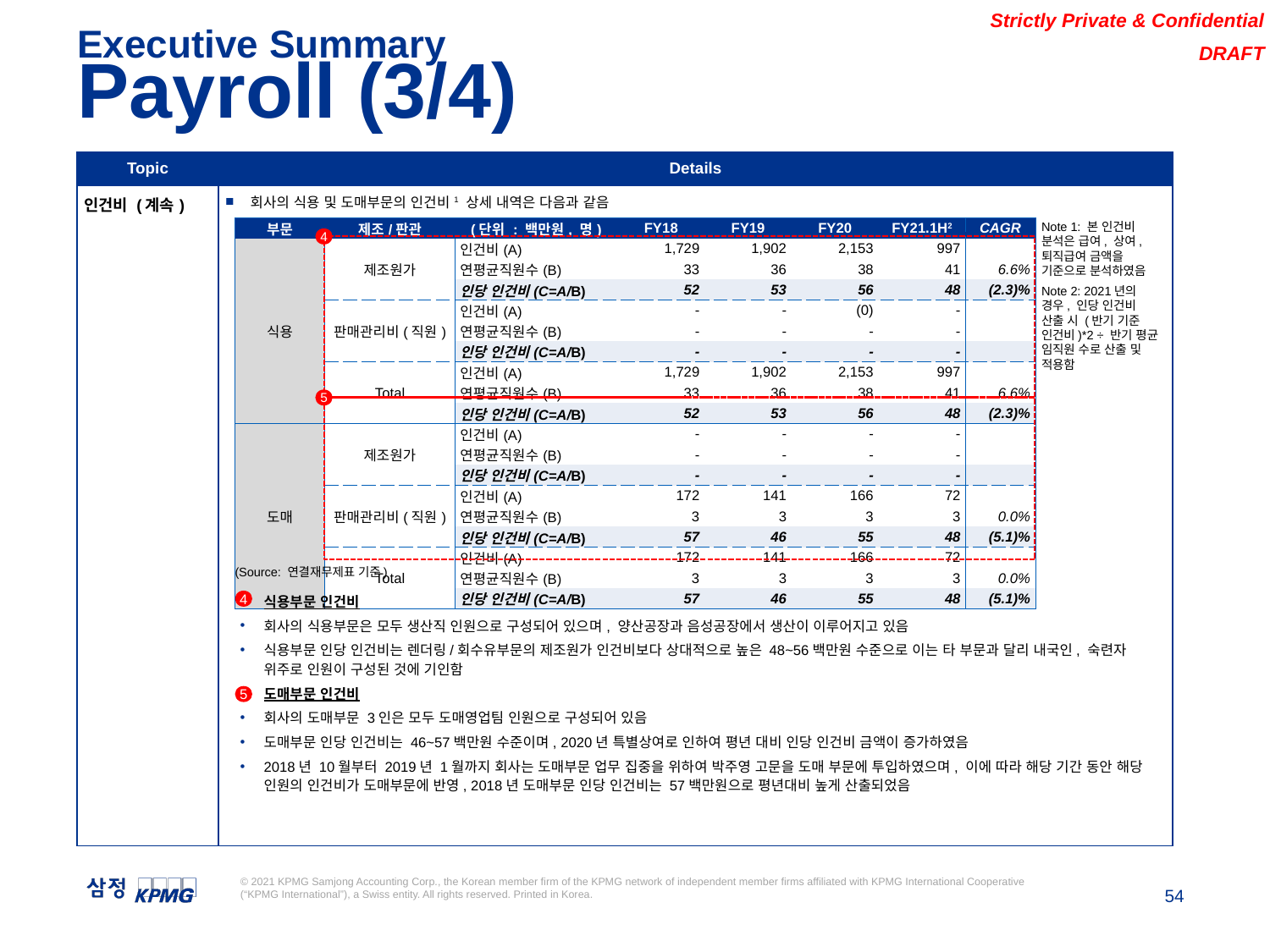

Executive Summary
Payroll (3/4)
| Topic | Details |
| --- | --- |
| 인건비 (계속) | 회사의 식용 및 도매부문의 인건비1 상세 내역은 다음과 같음 |
Note 1: 본 인건비 분석은 급여, 상여, 퇴직급여 금액을 기준으로 분석하였음
Note 2: 2021년의 경우, 인당 인건비 산출 시 (반기 기준 인건비)*2 ÷ 반기 평균 임직원 수로 산출 및 적용함

| 부문 | 제조/판관 | (단위 : 백만원, 명) | FY18 | FY19 | FY20 | FY21.1H2 | CAGR |
| --- | --- | --- | --- | --- | --- | --- | --- |
| 식용 | 제조원가 | 인건비(A) | 1,729 | 1,902 | 2,153 | 997 |  |
|  |  | 연평균직원수(B) | 33 | 36 | 38 | 41 | 6.6% |
|  |  | 인당 인건비(C=A/B) | 52 | 53 | 56 | 48 | (2.3)% |
|  | 판매관리비(직원) | 인건비(A) | - | - | (0) | - |  |
|  |  | 연평균직원수(B) | - | - | - | - |  |
|  |  | 인당 인건비(C=A/B) | - | - | - | - |  |
|  | Total | 인건비(A) | 1,729 | 1,902 | 2,153 | 997 |  |
|  |  | 연평균직원수(B) | 33 | 36 | 38 | 41 | 6.6% |
|  |  | 인당 인건비(C=A/B) | 52 | 53 | 56 | 48 | (2.3)% |
| 도매 | 제조원가 | 인건비(A) | - | - | - | - |  |
|  |  | 연평균직원수(B) | - | - | - | - |  |
|  |  | 인당 인건비(C=A/B) | - | - | - | - |  |
|  | 판매관리비(직원) | 인건비(A) | 172 | 141 | 166 | 72 |  |
|  |  | 연평균직원수(B) | 3 | 3 | 3 | 3 | 0.0% |
|  |  | 인당 인건비(C=A/B) | 57 | 46 | 55 | 48 | (5.1)% |
|  | Total | 인건비(A) | 172 | 141 | 166 | 72 |  |
|  |  | 연평균직원수(B) | 3 | 3 | 3 | 3 | 0.0% |
|  |  | 인당 인건비(C=A/B) | 57 | 46 | 55 | 48 | (5.1)% |
4

5

(Source: 연결재무제표 기준)
식용부문 인건비
회사의 식용부문은 모두 생산직 인원으로 구성되어 있으며, 양산공장과 음성공장에서 생산이 이루어지고 있음
식용부문 인당 인건비는 렌더링/회수유부문의 제조원가 인건비보다 상대적으로 높은 48~56백만원 수준으로 이는 타 부문과 달리 내국인, 숙련자 위주로 인원이 구성된 것에 기인함
도매부문 인건비
회사의 도매부문 3인은 모두 도매영업팀 인원으로 구성되어 있음
도매부문 인당 인건비는 46~57백만원 수준이며, 2020년 특별상여로 인하여 평년 대비 인당 인건비 금액이 증가하였음
2018년 10월부터 2019년 1월까지 회사는 도매부문 업무 집중을 위하여 박주영 고문을 도매 부문에 투입하였으며, 이에 따라 해당 기간 동안 해당 인원의 인건비가 도매부문에 반영, 2018년 도매부문 인당 인건비는 57백만원으로 평년대비 높게 산출되었음
4
5